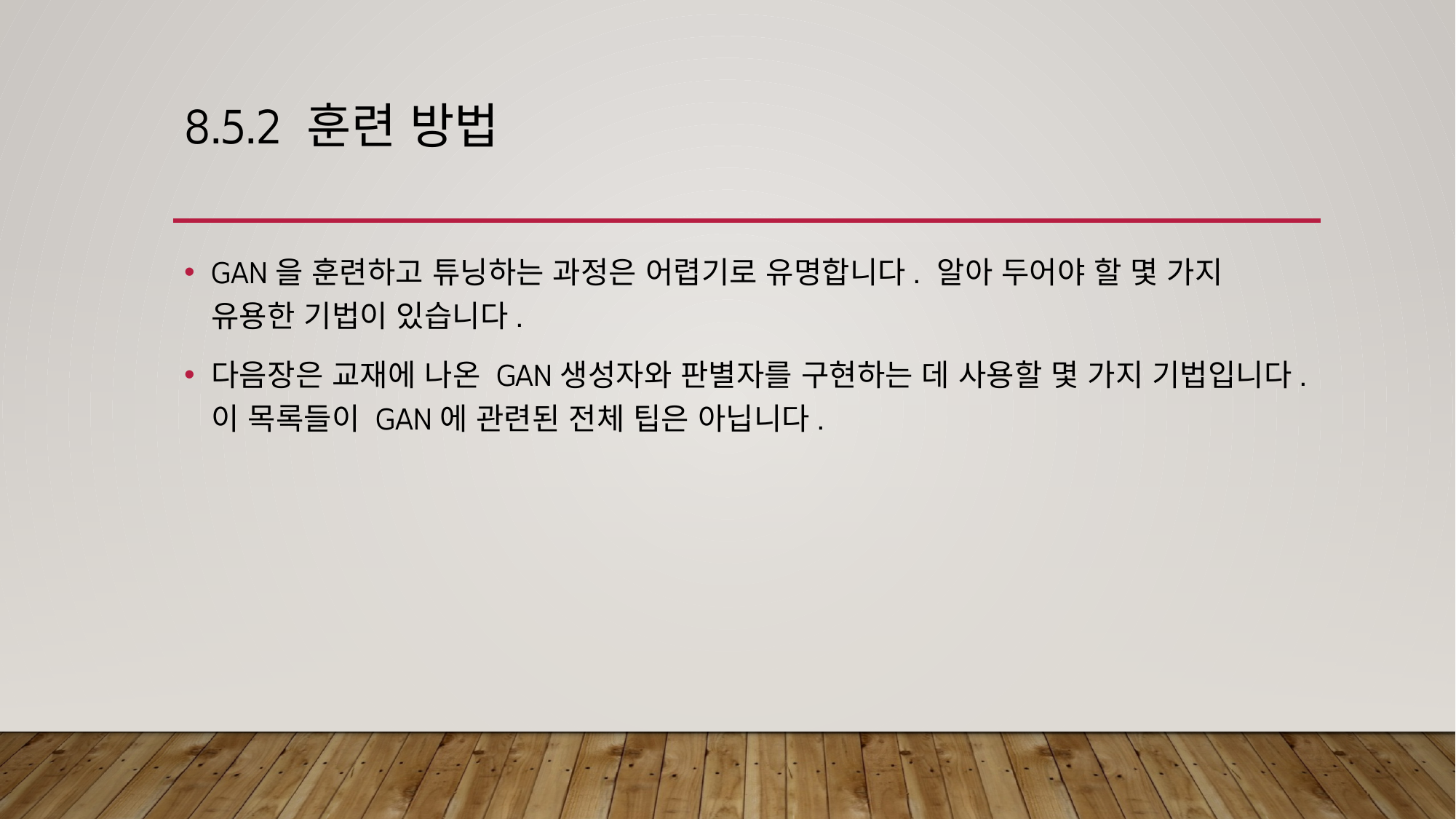

# 8.5.2 훈련 방법
GAN을 훈련하고 튜닝하는 과정은 어렵기로 유명합니다. 알아 두어야 할 몇 가지 유용한 기법이 있습니다.
다음장은 교재에 나온 GAN생성자와 판별자를 구현하는 데 사용할 몇 가지 기법입니다. 이 목록들이 GAN에 관련된 전체 팁은 아닙니다.